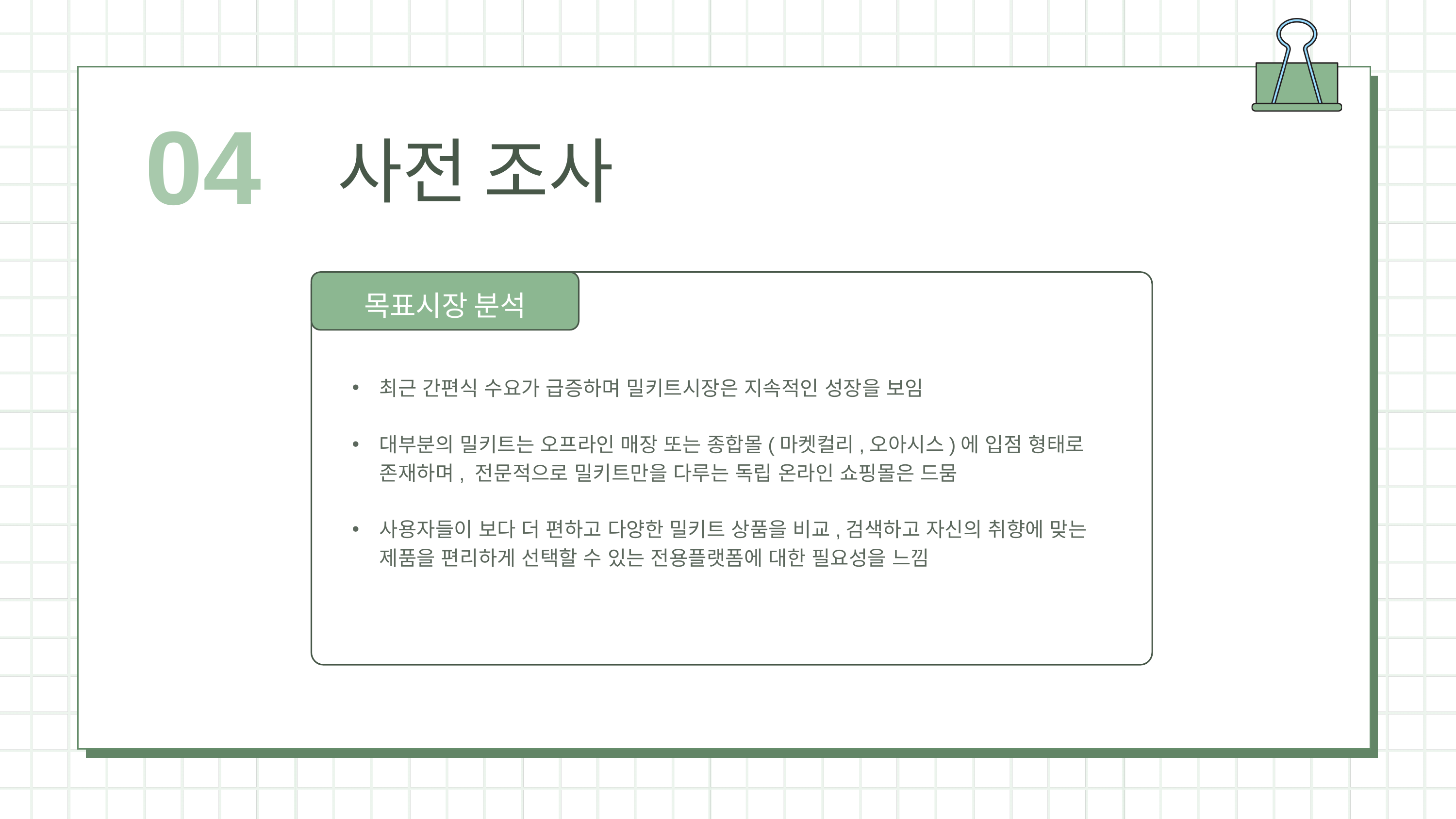

04
사전 조사

목표시장 분석
최근 간편식 수요가 급증하며 밀키트시장은 지속적인 성장을 보임

대부분의 밀키트는 오프라인 매장 또는 종합몰(마켓컬리,오아시스)에 입점 형태로 존재하며, 전문적으로 밀키트만을 다루는 독립 온라인 쇼핑몰은 드뭄

사용자들이 보다 더 편하고 다양한 밀키트 상품을 비교,검색하고 자신의 취향에 맞는 제품을 편리하게 선택할 수 있는 전용플랫폼에 대한 필요성을 느낌